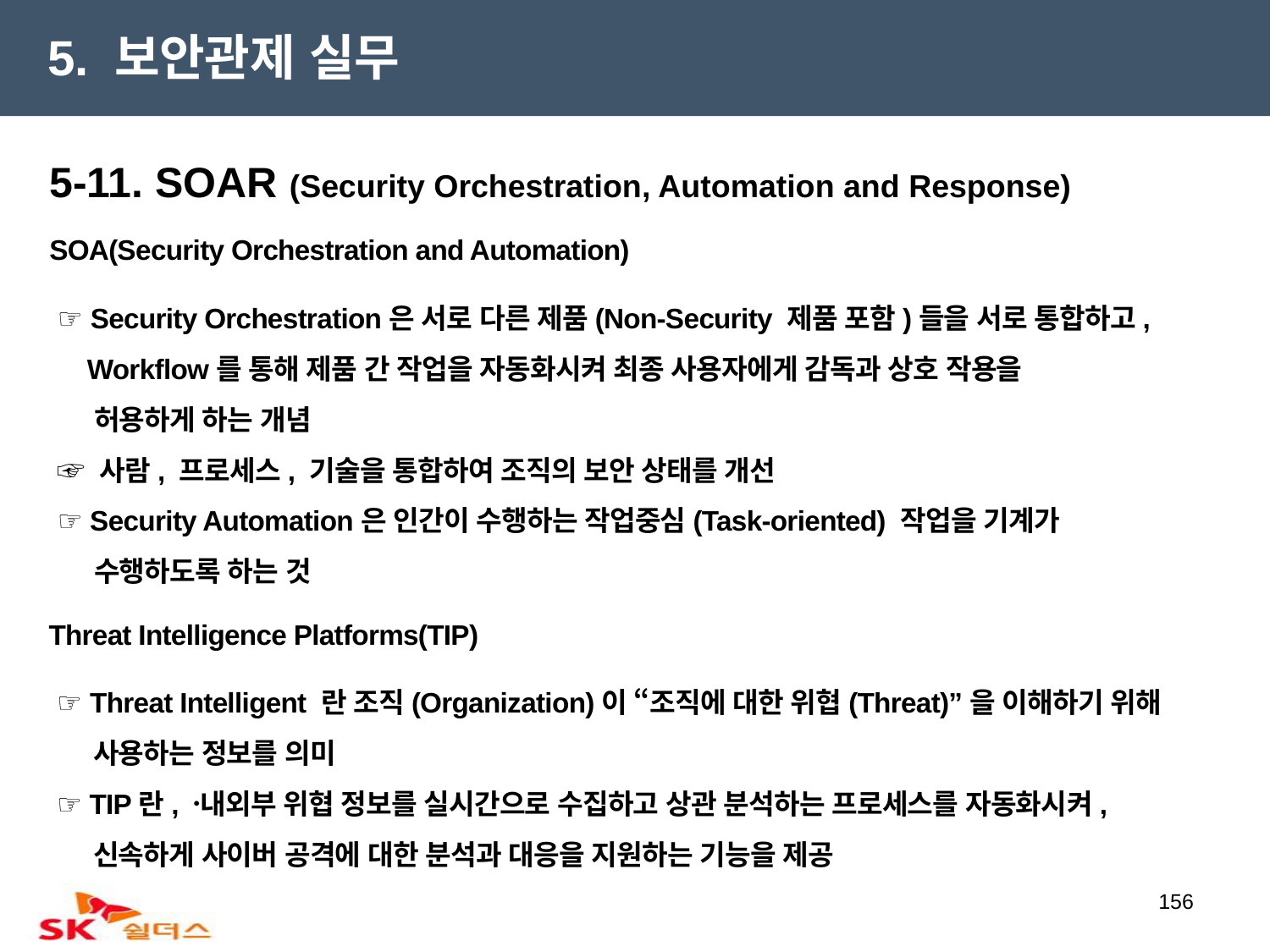

5. 보안관제 실무
5-11. SOAR (Security Orchestration, Automation and Response)
SOA(Security Orchestration and Automation)
 ☞ Security Orchestration은 서로 다른 제품(Non-Security 제품 포함)들을 서로 통합하고,
     Workflow를 통해 제품 간 작업을 자동화시켜 최종 사용자에게 감독과 상호 작용을
     허용하게 하는 개념
 ☞ 사람, 프로세스, 기술을 통합하여 조직의 보안 상태를 개선
 ☞ Security Automation은 인간이 수행하는 작업중심(Task-oriented) 작업을 기계가
     수행하도록 하는 것
Threat Intelligence Platforms(TIP)
 ☞ Threat Intelligent 란 조직(Organization)이 “조직에 대한 위협(Threat)”을 이해하기 위해
     사용하는 정보를 의미
 ☞ TIP란, 내〮외부 위협 정보를 실시간으로 수집하고 상관 분석하는 프로세스를 자동화시켜,
     신속하게 사이버 공격에 대한 분석과 대응을 지원하는 기능을 제공
156